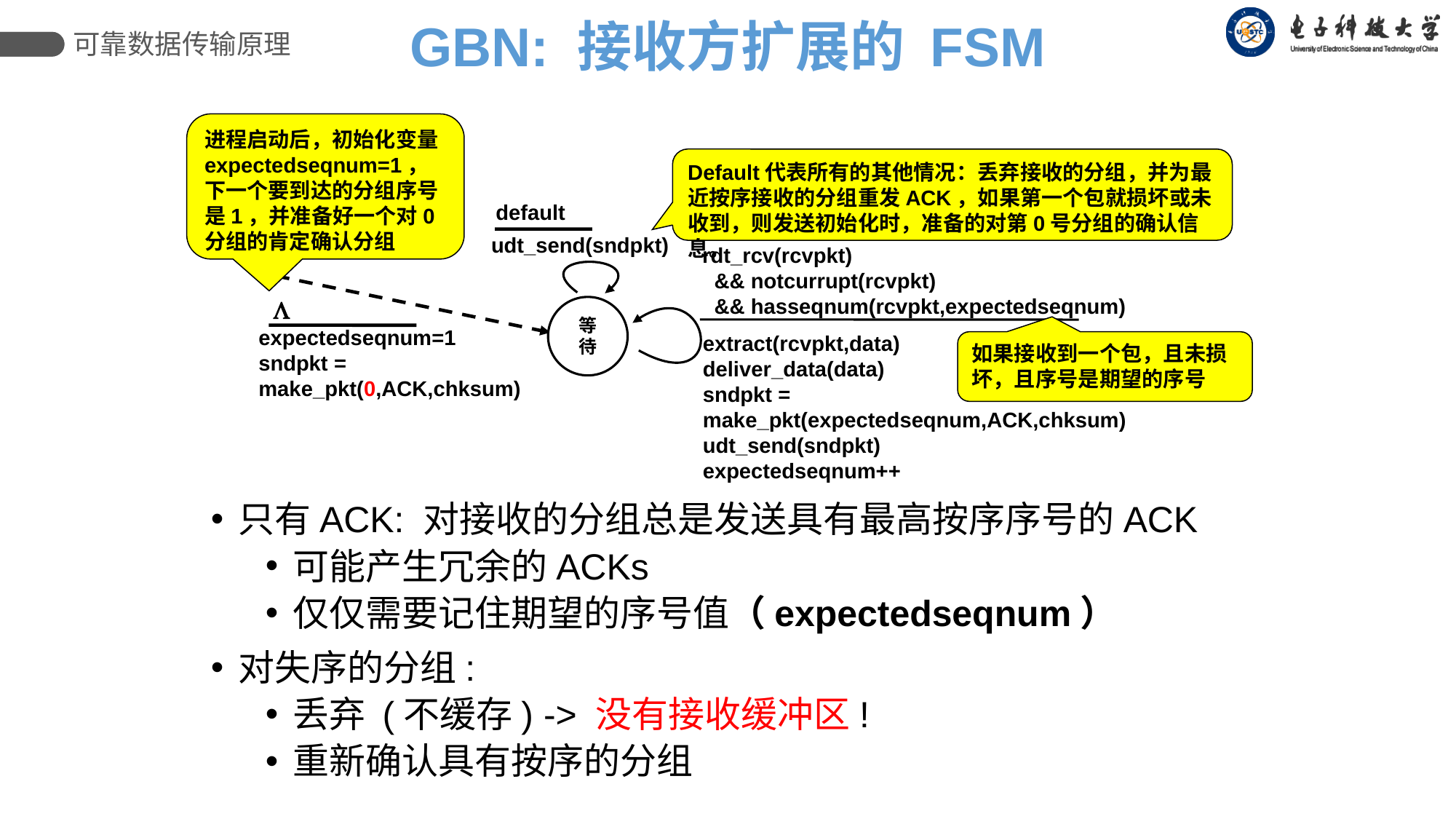

GBN: 接收方扩展的 FSM
可靠数据传输原理

进程启动后，初始化变量expectedseqnum=1，下一个要到达的分组序号是1，并准备好一个对0分组的肯定确认分组
Default代表所有的其他情况：丢弃接收的分组，并为最近按序接收的分组重发ACK，如果第一个包就损坏或未收到，则发送初始化时，准备的对第0号分组的确认信息。
default

udt_send(sndpkt)

rdt_rcv(rcvpkt)
  && notcurrupt(rcvpkt)
  && hasseqnum(rcvpkt,expectedseqnum)

Λ
等待
Wait
expectedseqnum=1
sndpkt =
make_pkt(0,ACK,chksum)

extract(rcvpkt,data)
deliver_data(data)
sndpkt = make_pkt(expectedseqnum,ACK,chksum)
udt_send(sndpkt)
expectedseqnum++

如果接收到一个包，且未损坏，且序号是期望的序号
只有ACK: 对接收的分组总是发送具有最高按序序号的ACK
可能产生冗余的ACKs
仅仅需要记住期望的序号值（expectedseqnum）
对失序的分组:
丢弃 (不缓存) -> 没有接收缓冲区!
重新确认具有按序的分组